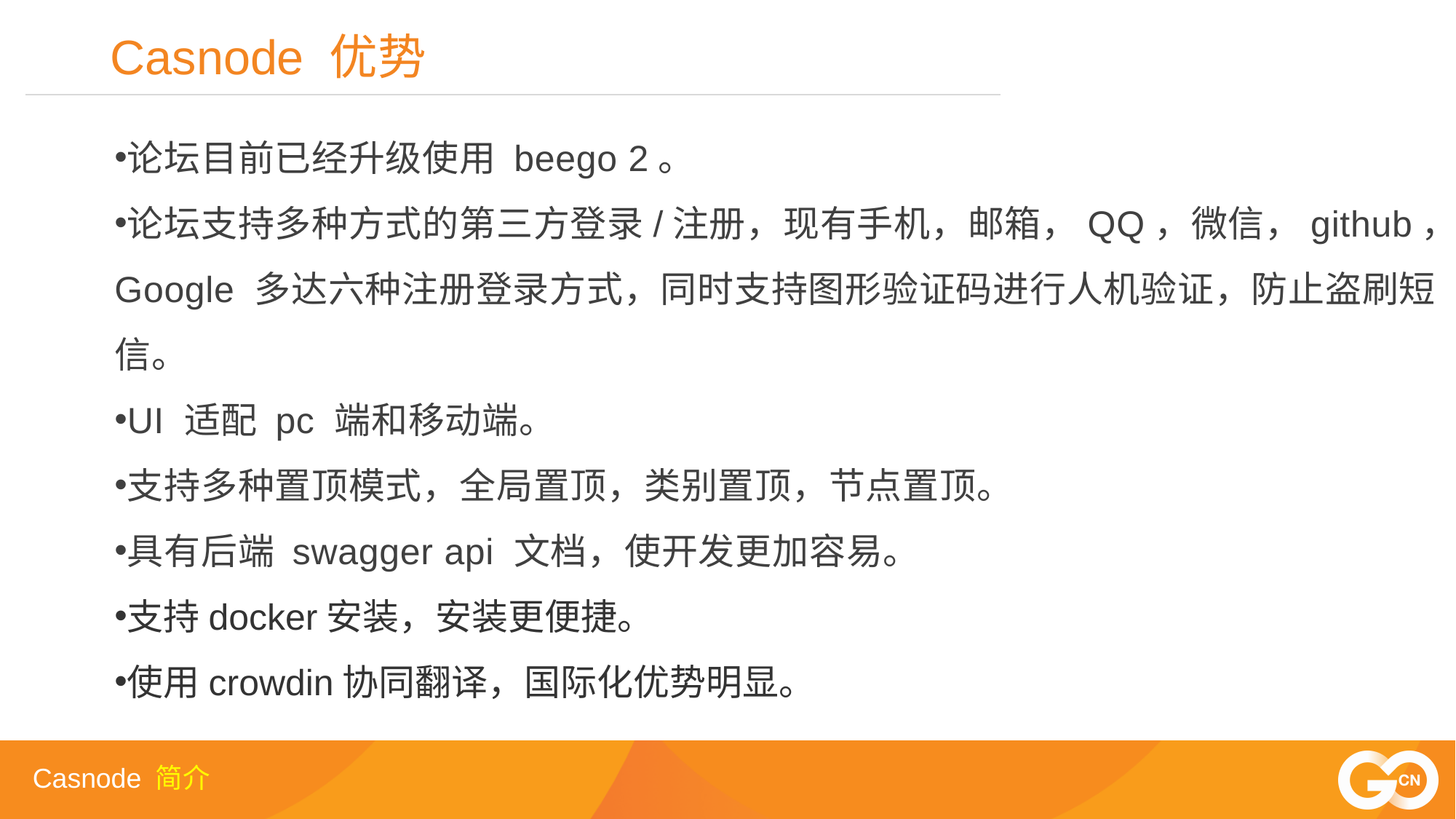

Casnode 优势
论坛目前已经升级使用 beego 2。
论坛支持多种方式的第三方登录/注册，现有手机，邮箱，QQ，微信，github，Google 多达六种注册登录方式，同时支持图形验证码进行人机验证，防止盗刷短信。
UI 适配 pc 端和移动端。
支持多种置顶模式，全局置顶，类别置顶，节点置顶。
具有后端 swagger api 文档，使开发更加容易。
支持docker安装，安装更便捷。
使用crowdin协同翻译，国际化优势明显。
Casnode 简介